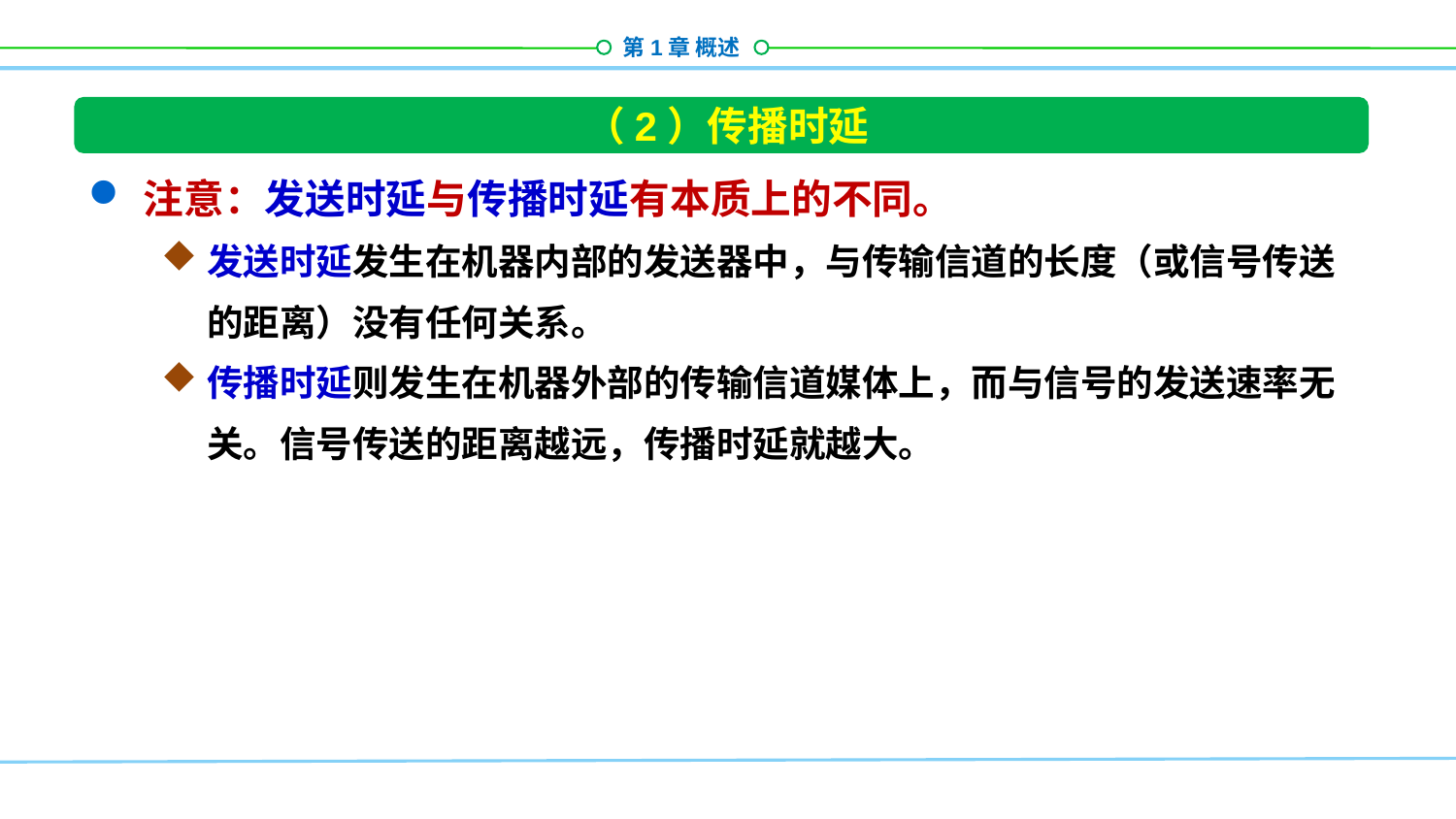

（2）传播时延
注意：发送时延与传播时延有本质上的不同。
发送时延发生在机器内部的发送器中，与传输信道的长度（或信号传送的距离）没有任何关系。
传播时延则发生在机器外部的传输信道媒体上，而与信号的发送速率无关。信号传送的距离越远，传播时延就越大。